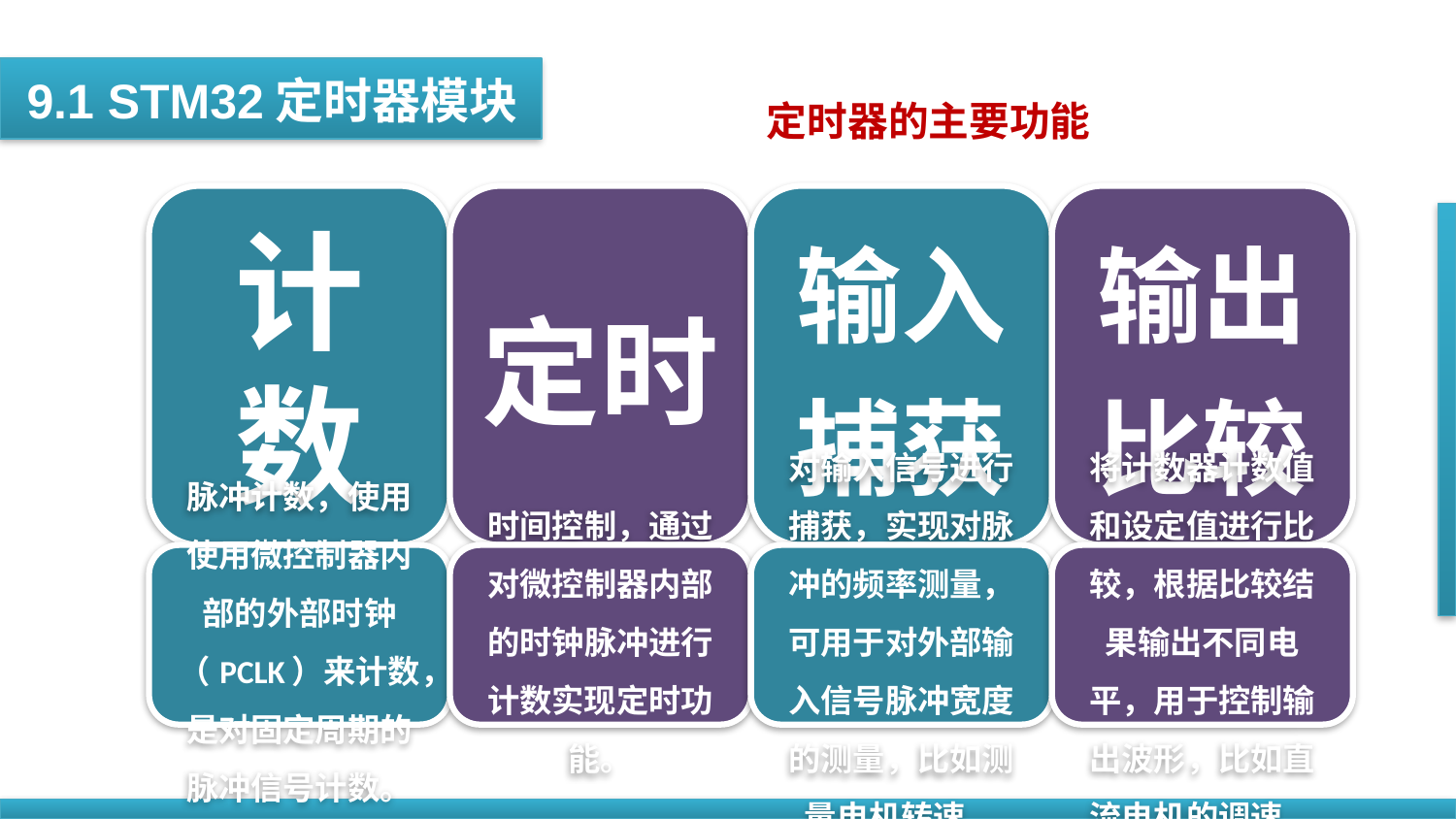

9.1 STM32定时器模块
定时器的主要功能
计数
定时
脉冲计数，使用使用微控制器内部的外部时钟（PCLK）来计数，是对固定周期的脉冲信号计数。